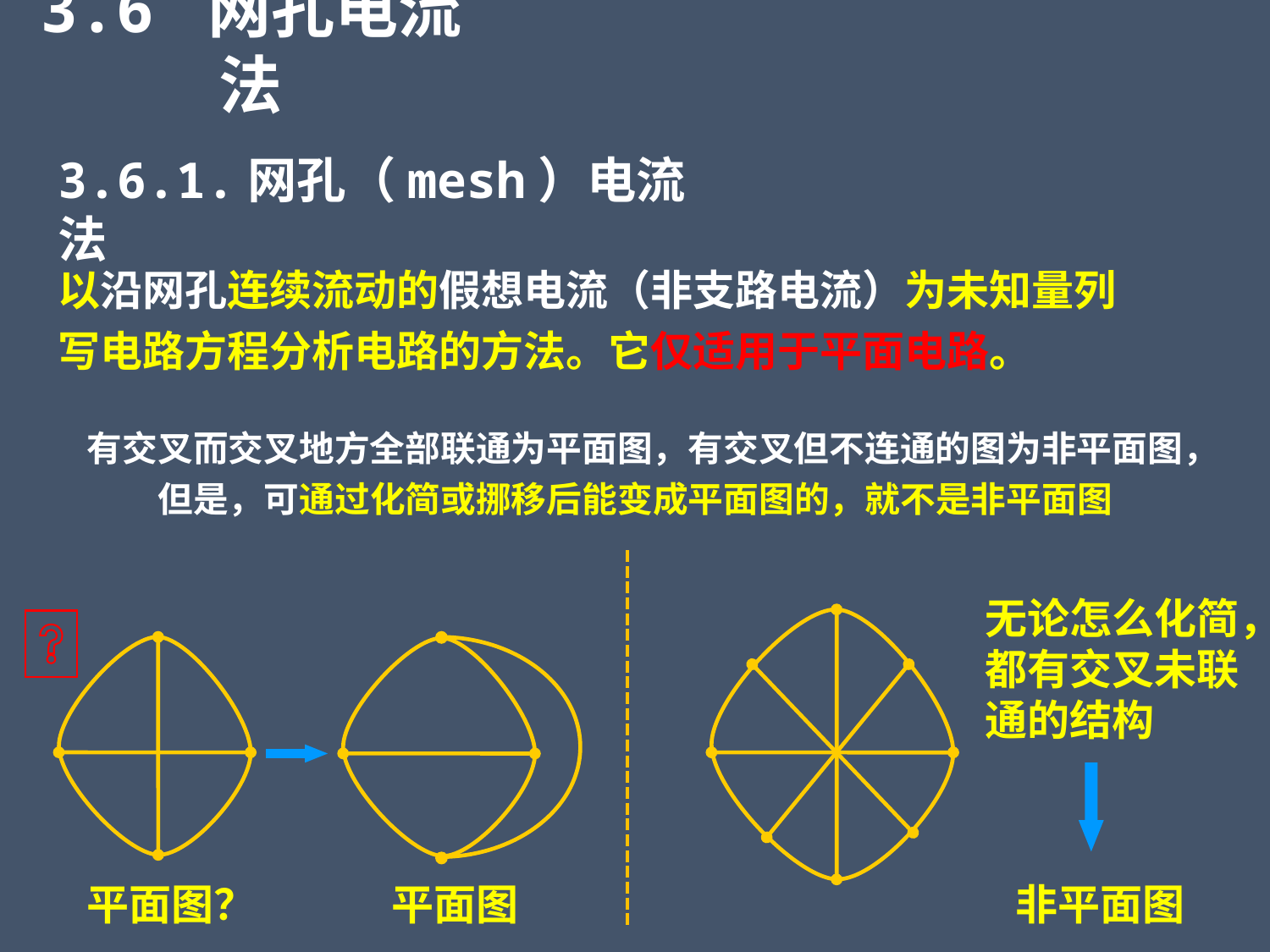

3.6 网孔电流法
3.6.1.网孔（mesh）电流法
以沿网孔连续流动的假想电流（非支路电流）为未知量列写电路方程分析电路的方法。它仅适用于平面电路。
有交叉而交叉地方全部联通为平面图，有交叉但不连通的图为非平面图，但是，可通过化简或挪移后能变成平面图的，就不是非平面图
无论怎么化简，都有交叉未联通的结构

非平面图
平面图？
平面图